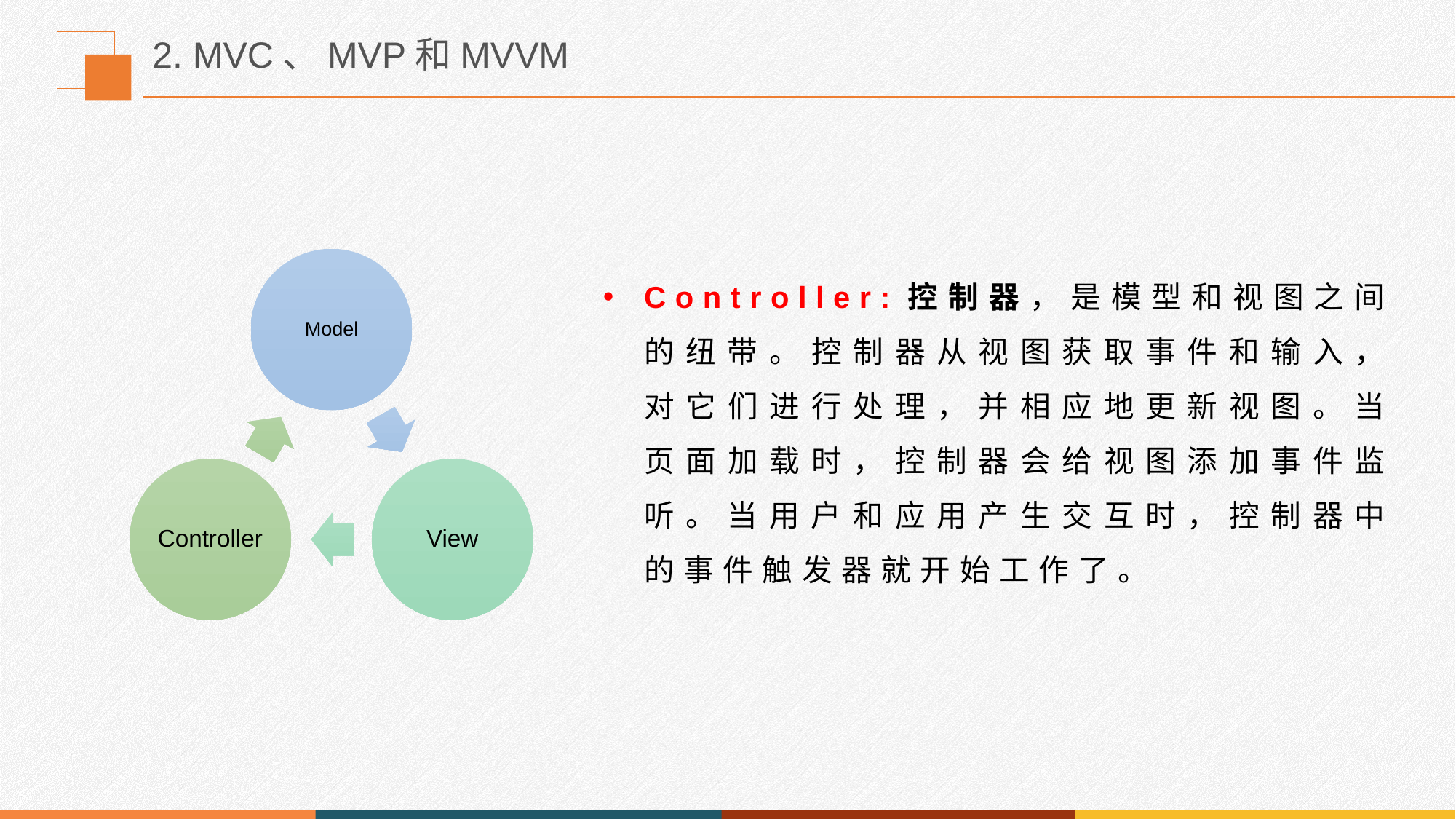

# 2. MVC、MVP和MVVM
Model

View

Controller

Controller:控制器，是模型和视图之间的纽带。控制器从视图获取事件和输入，对它们进行处理，并相应地更新视图。当页面加载时，控制器会给视图添加事件监听。当用户和应用产生交互时，控制器中的事件触发器就开始工作了。